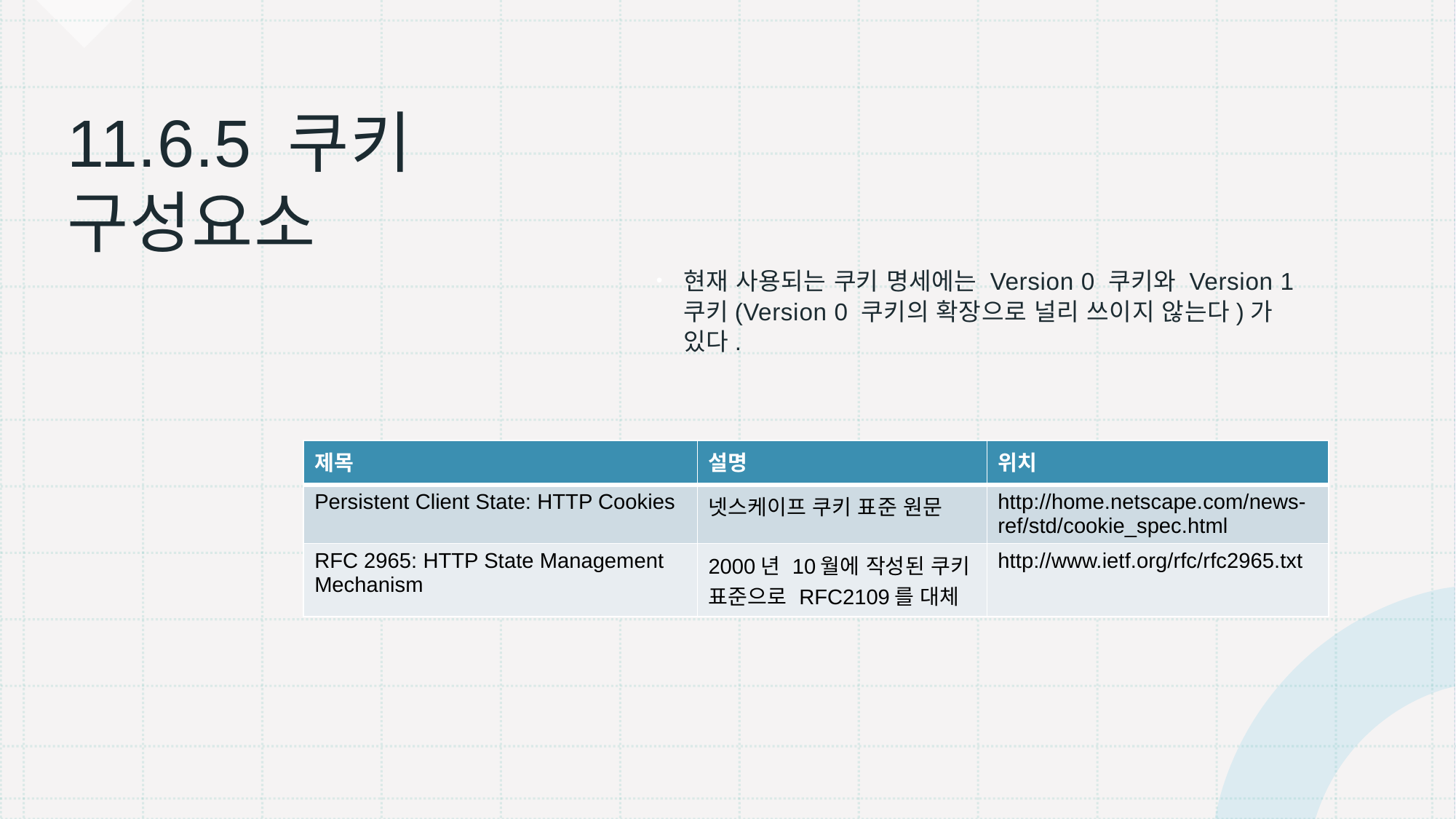

현재 사용되는 쿠키 명세에는 Version 0 쿠키와 Version 1 쿠키(Version 0 쿠키의 확장으로 널리 쓰이지 않는다)가 있다.

# 11.6.5 쿠키 구성요소
| 제목 | 설명 | 위치 |
| --- | --- | --- |
| Persistent Client State: HTTP Cookies | 넷스케이프 쿠키 표준 원문 | http://home.netscape.com/news-ref/std/cookie\_spec.html |
| RFC 2965: HTTP State Management Mechanism | 2000년 10월에 작성된 쿠키 표준으로 RFC2109를 대체 | http://www.ietf.org/rfc/rfc2965.txt |